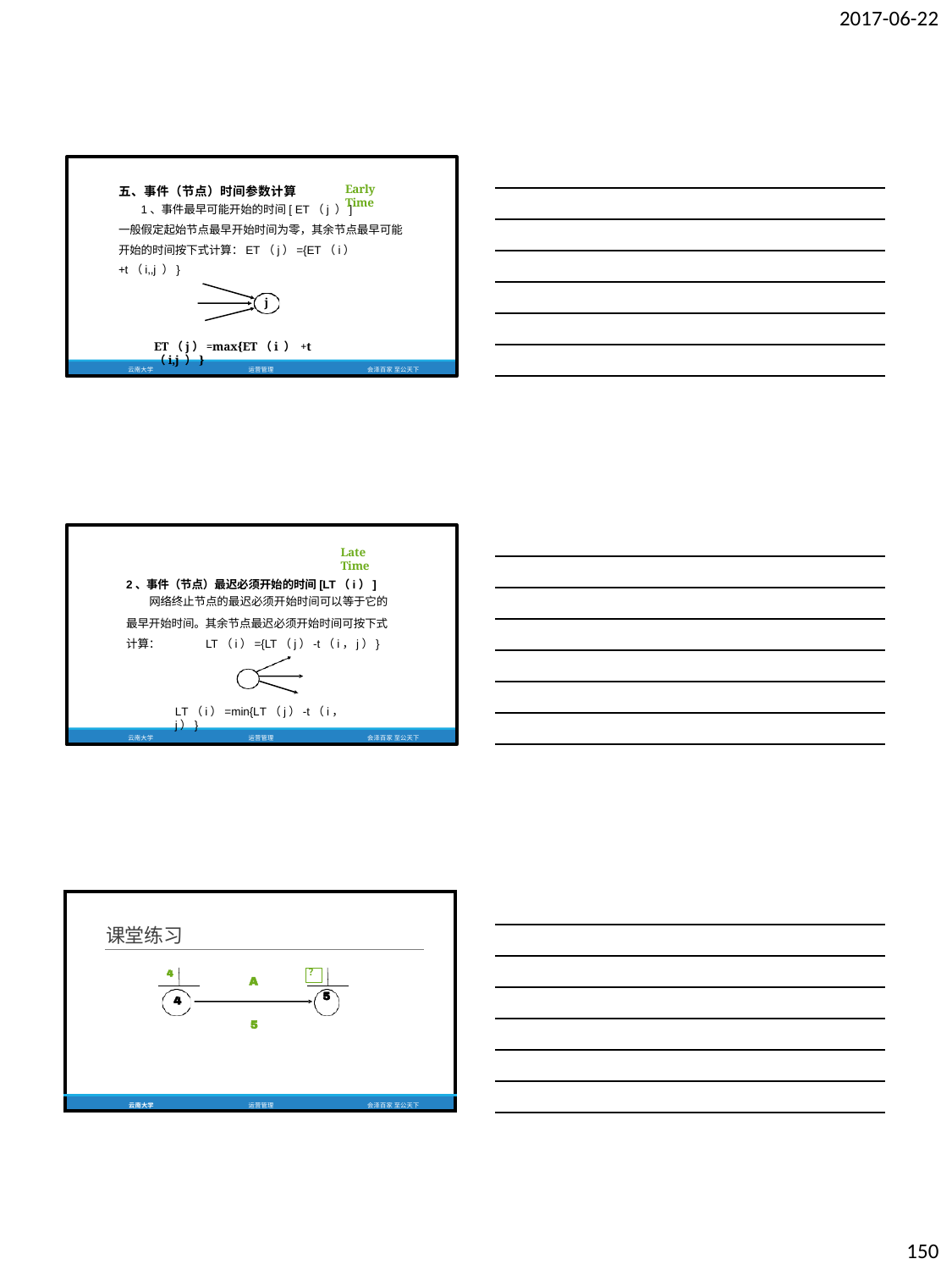

2017-06-22

Early Time
五、事件（节点）时间参数计算

1、事件最早可能开始的时间[ ET（j ）]
一般假定起始节点最早开始时间为零，其余节点最早可能 开始的时间按下式计算：ET（j）={ET（i）+t（i,,j ）}

j

ET（j）=max{ET（i ） +t（i,j ）}

云南大学
运营管理
会泽百家 至公天下

Late Time
2、事件（节点）最迟必须开始的时间[LT（i）]
网络终止节点的最迟必须开始时间可以等于它的
最早开始时间。其余节点最迟必须开始时间可按下式 计算：	LT（i）={LT（j）-t（i，j）}

LT（i）=min{LT（j）-t（i，j）}

云南大学
运营管理
会泽百家 至公天下

| 课堂练习 4 4 | A 5 | ？ | 5 |
| --- | --- | --- | --- |
| 云南大学 | 运营管理 | 会泽百家 至公天下 |  |

150